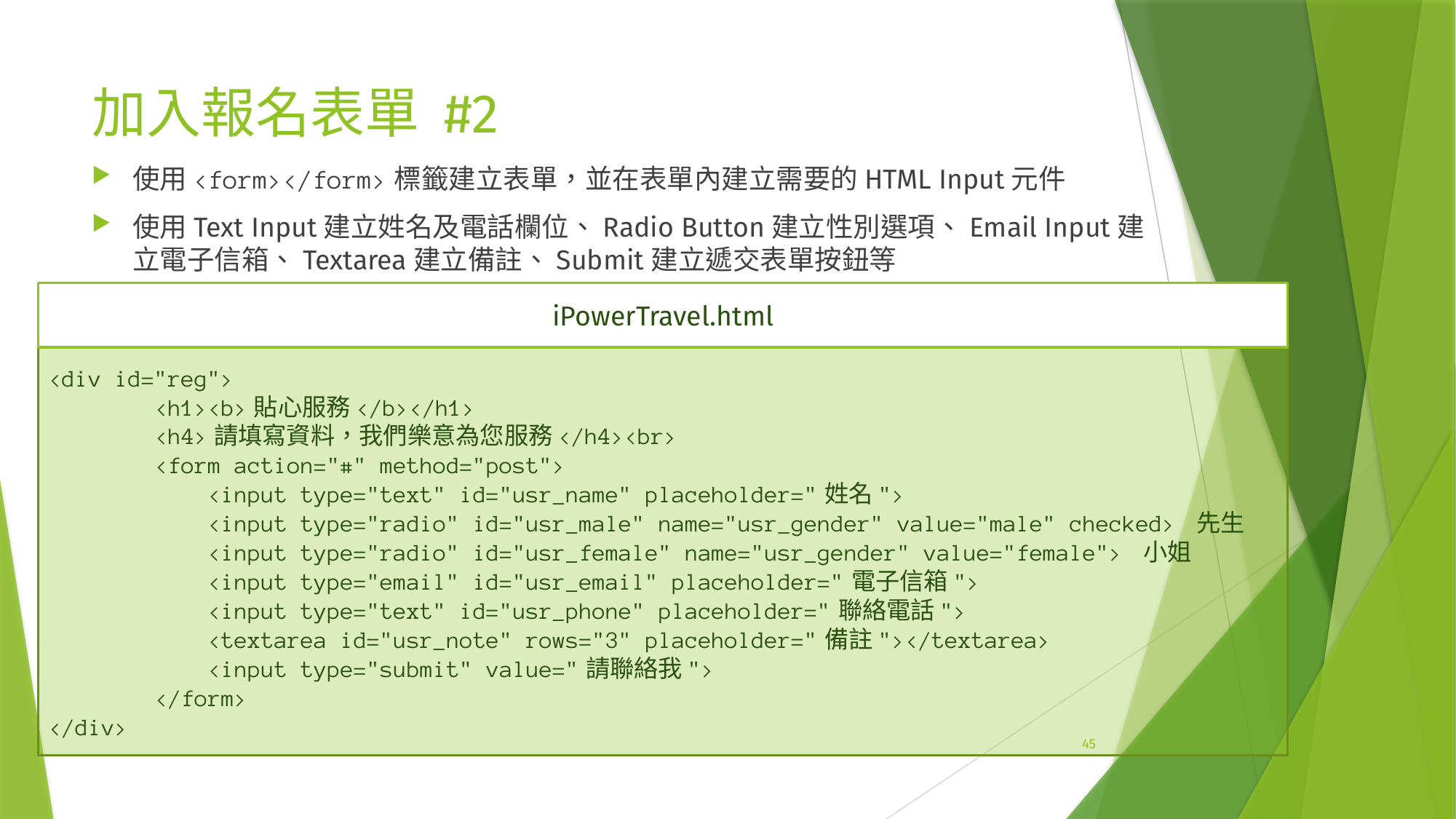

# 加入報名表單 #2
使用<form></form>標籤建立表單，並在表單內建立需要的HTML Input元件
使用Text Input建立姓名及電話欄位、Radio Button建立性別選項、Email Input建立電子信箱、Textarea建立備註、Submit建立遞交表單按鈕等
iPowerTravel.html
<div id="reg">
        <h1><b>貼心服務</b></h1>
        <h4>請填寫資料，我們樂意為您服務</h4><br>
        <form action="#" method="post">
            <input type="text" id="usr_name" placeholder="姓名">
            <input type="radio" id="usr_male" name="usr_gender" value="male" checked> 先生
            <input type="radio" id="usr_female" name="usr_gender" value="female"> 小姐
            <input type="email" id="usr_email" placeholder="電子信箱">
            <input type="text" id="usr_phone" placeholder="聯絡電話">
            <textarea id="usr_note" rows="3" placeholder="備註"></textarea>
            <input type="submit" value="請聯絡我">
        </form>
</div>
45